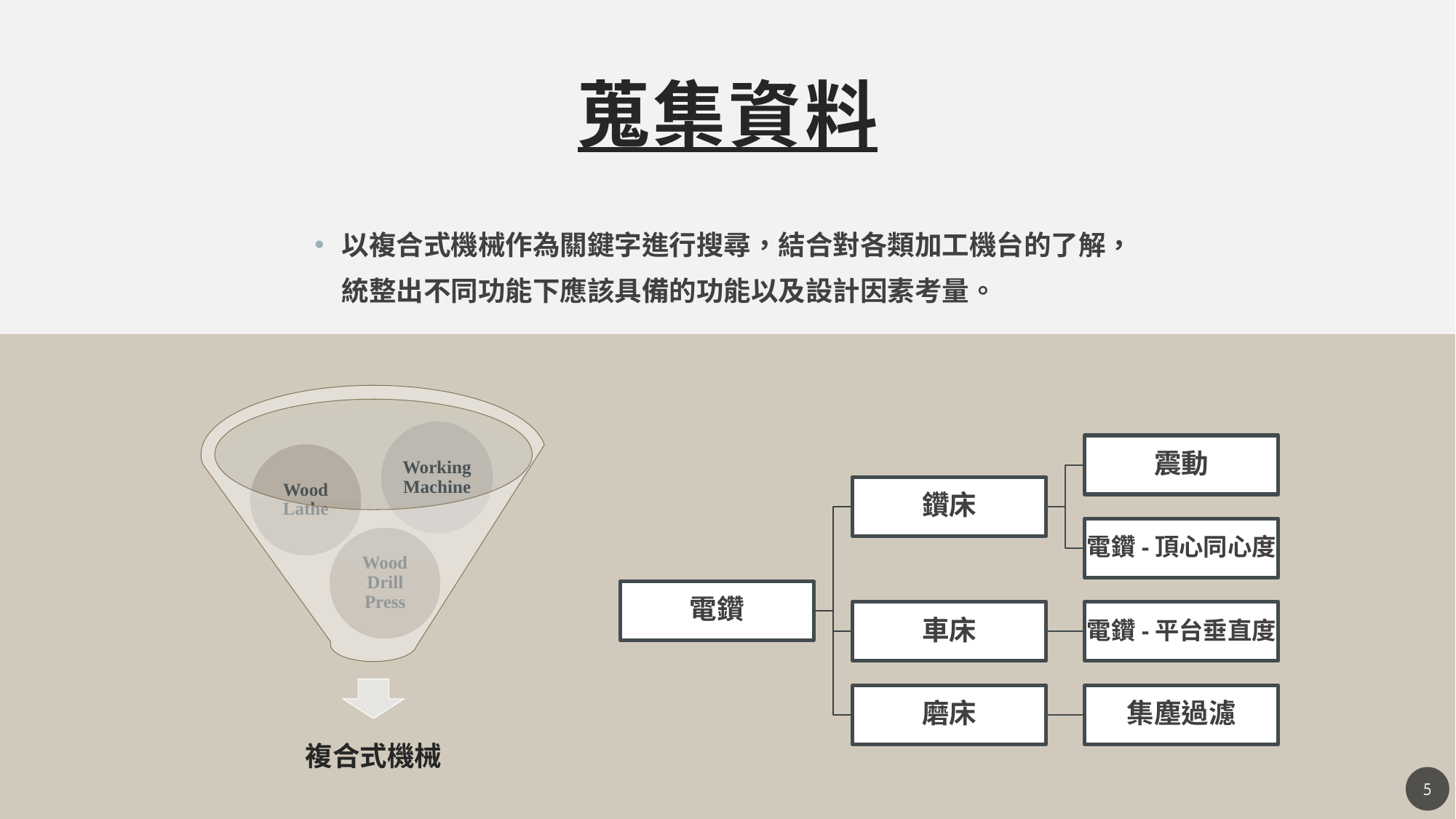

# 蒐集資料
以複合式機械作為關鍵字進行搜尋，結合對各類加工機台的了解，統整出不同功能下應該具備的功能以及設計因素考量。

複合式機械
Wood Drill Press
Wood Lathe
Working Machine
電鑽
鑽床
震動
電鑽-頂心同心度
車床
電鑽-平台垂直度
磨床
集塵過濾
5
電鑽(動力來源)
車床
震動
電鑽-頂心同心度
鑽床
電鑽-平台垂直度
磨床
集塵過濾